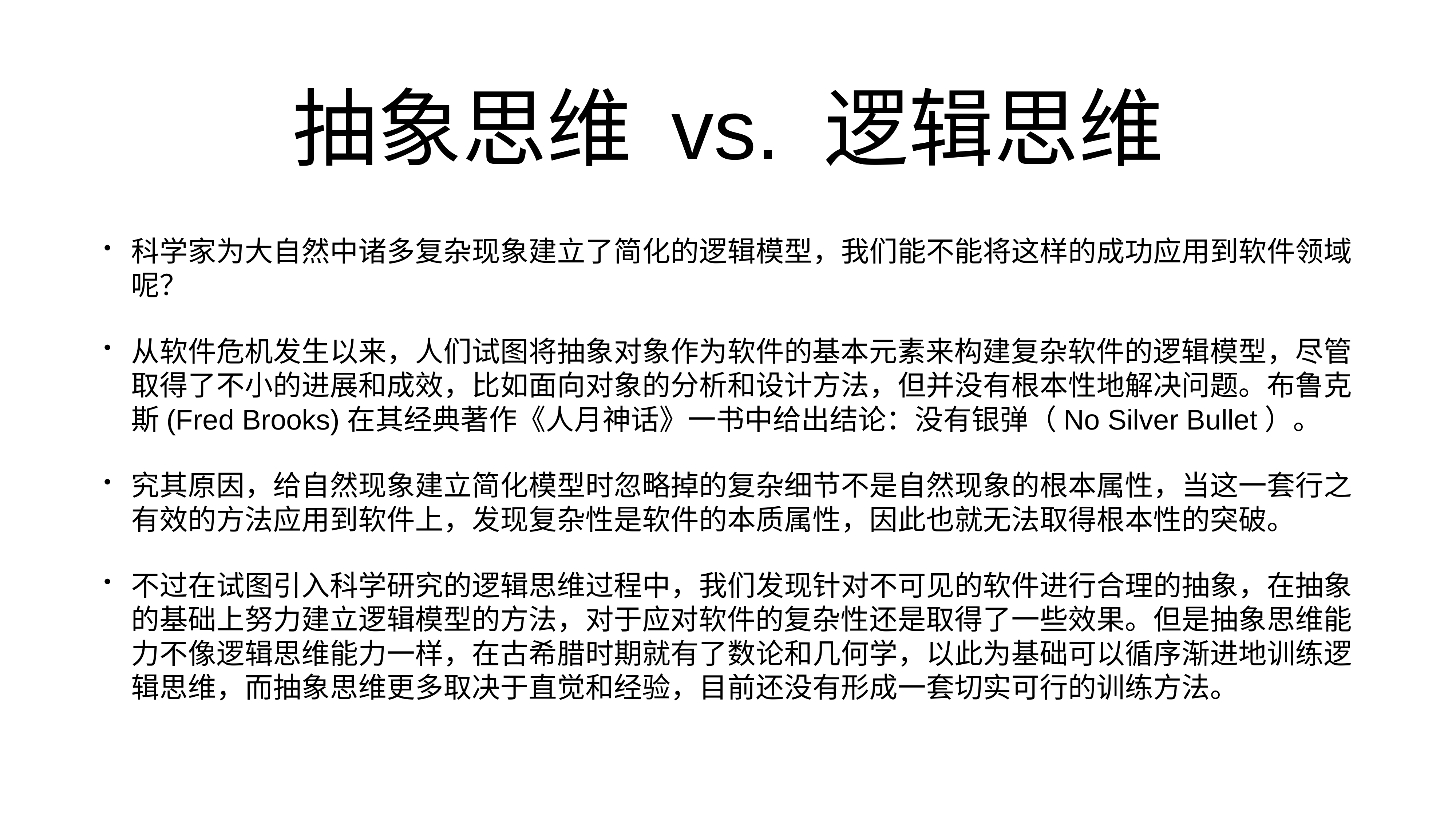

# 抽象思维 vs. 逻辑思维
科学家为大自然中诸多复杂现象建立了简化的逻辑模型，我们能不能将这样的成功应用到软件领域呢？
从软件危机发生以来，人们试图将抽象对象作为软件的基本元素来构建复杂软件的逻辑模型，尽管取得了不小的进展和成效，比如面向对象的分析和设计方法，但并没有根本性地解决问题。布鲁克斯(Fred Brooks)在其经典著作《人月神话》一书中给出结论：没有银弹（No Silver Bullet）。
究其原因，给自然现象建立简化模型时忽略掉的复杂细节不是自然现象的根本属性，当这一套行之有效的方法应用到软件上，发现复杂性是软件的本质属性，因此也就无法取得根本性的突破。
不过在试图引入科学研究的逻辑思维过程中，我们发现针对不可见的软件进行合理的抽象，在抽象的基础上努力建立逻辑模型的方法，对于应对软件的复杂性还是取得了一些效果。但是抽象思维能力不像逻辑思维能力一样，在古希腊时期就有了数论和几何学，以此为基础可以循序渐进地训练逻辑思维，而抽象思维更多取决于直觉和经验，目前还没有形成一套切实可行的训练方法。